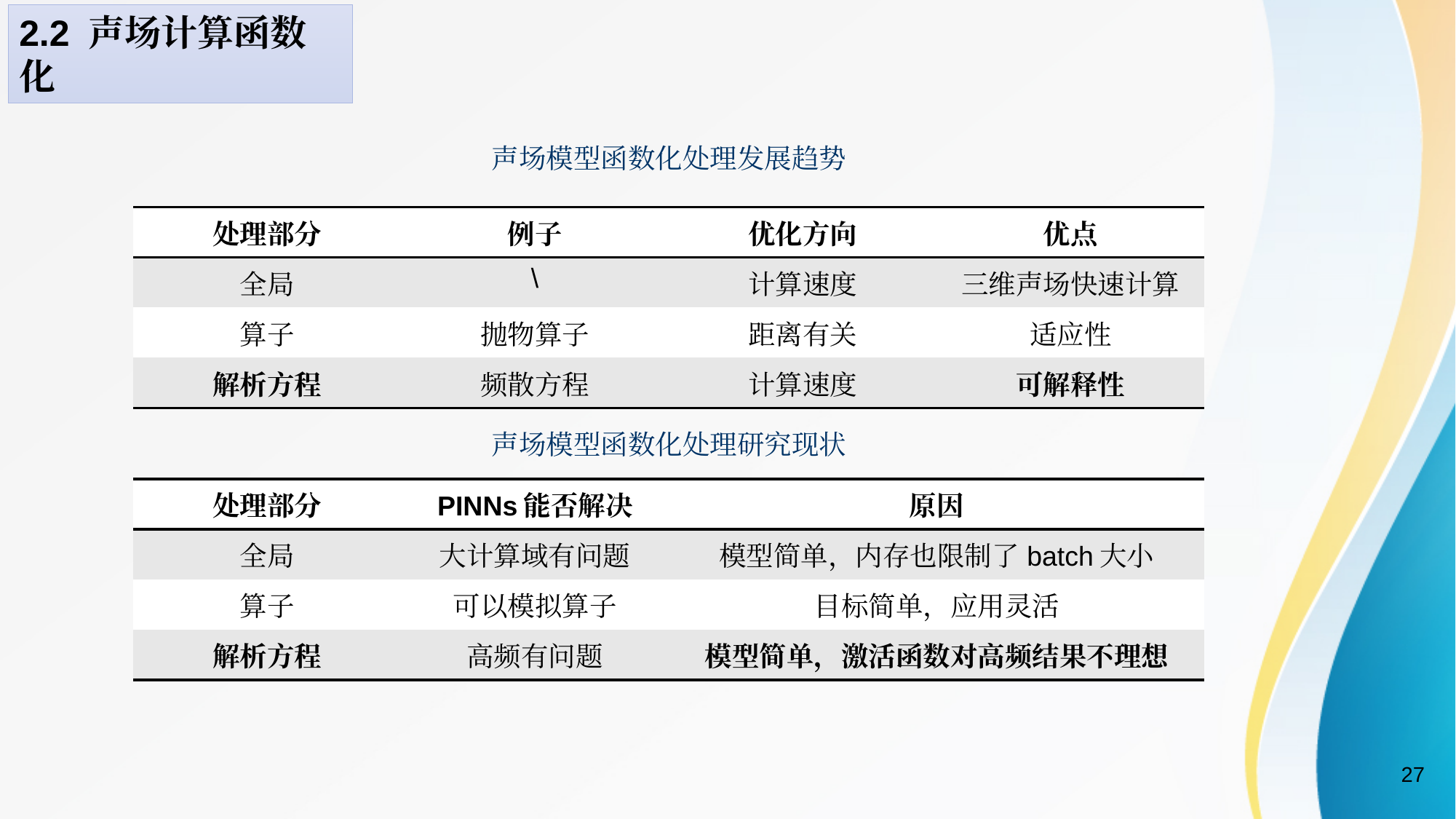

2.2 声场计算函数化
声场模型函数化处理发展趋势
| 处理部分 | 例子 | 优化方向 | 优点 |
| --- | --- | --- | --- |
| 全局 | \ | 计算速度 | 三维声场快速计算 |
| 算子 | 抛物算子 | 距离有关 | 适应性 |
| 解析方程 | 频散方程 | 计算速度 | 可解释性 |
声场模型函数化处理研究现状
| 处理部分 | PINNs能否解决 | 原因 |
| --- | --- | --- |
| 全局 | 大计算域有问题 | 模型简单，内存也限制了batch大小 |
| 算子 | 可以模拟算子 | 目标简单，应用灵活 |
| 解析方程 | 高频有问题 | 模型简单，激活函数对高频结果不理想 |
27